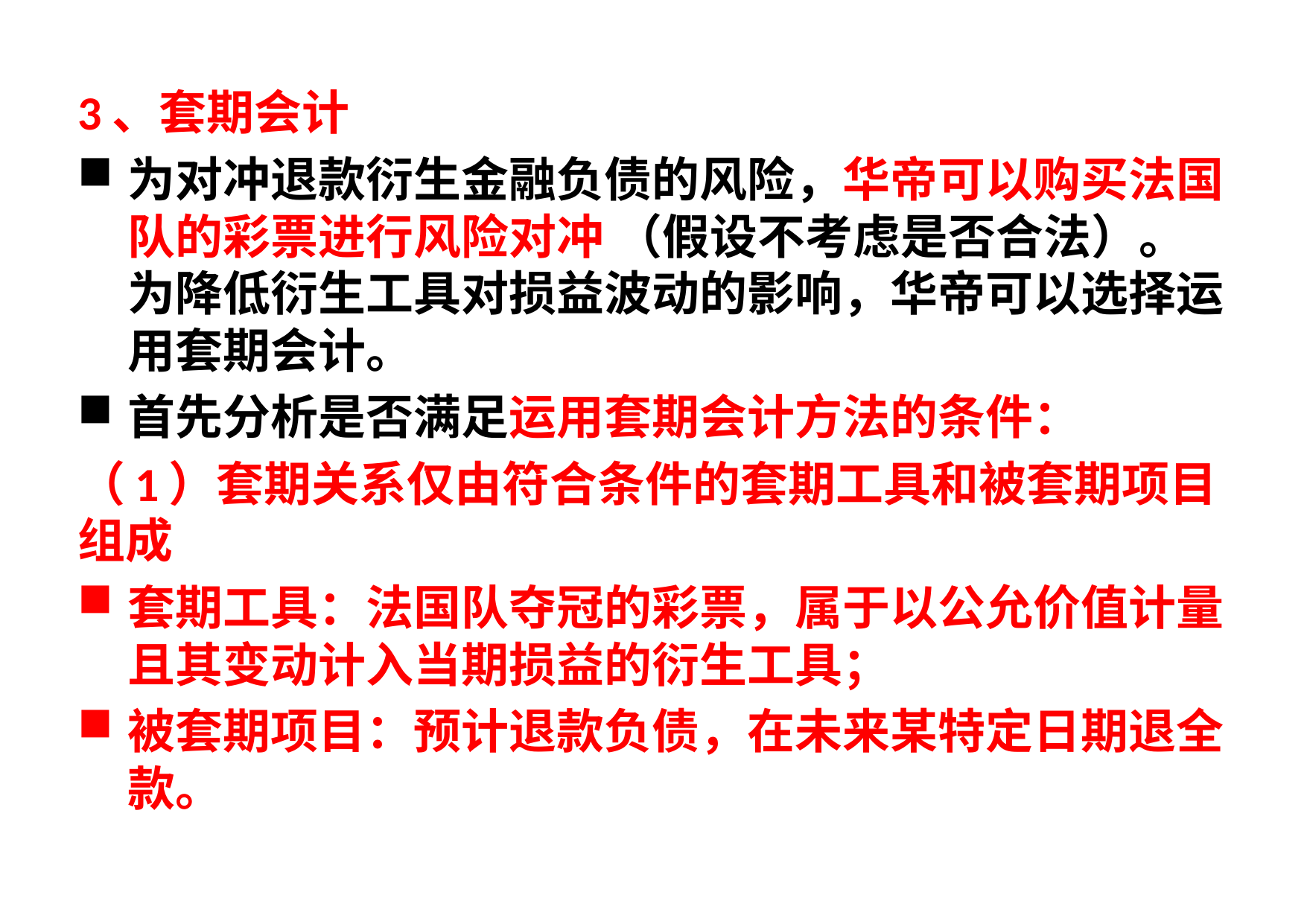

3、套期会计
为对冲退款衍生金融负债的风险，华帝可以购买法国队的彩票进行风险对冲 （假设不考虑是否合法）。为降低衍生工具对损益波动的影响，华帝可以选择运用套期会计。
首先分析是否满足运用套期会计方法的条件：
（1）套期关系仅由符合条件的套期工具和被套期项目组成
套期工具：法国队夺冠的彩票，属于以公允价值计量且其变动计入当期损益的衍生工具；
被套期项目：预计退款负债，在未来某特定日期退全款。
38